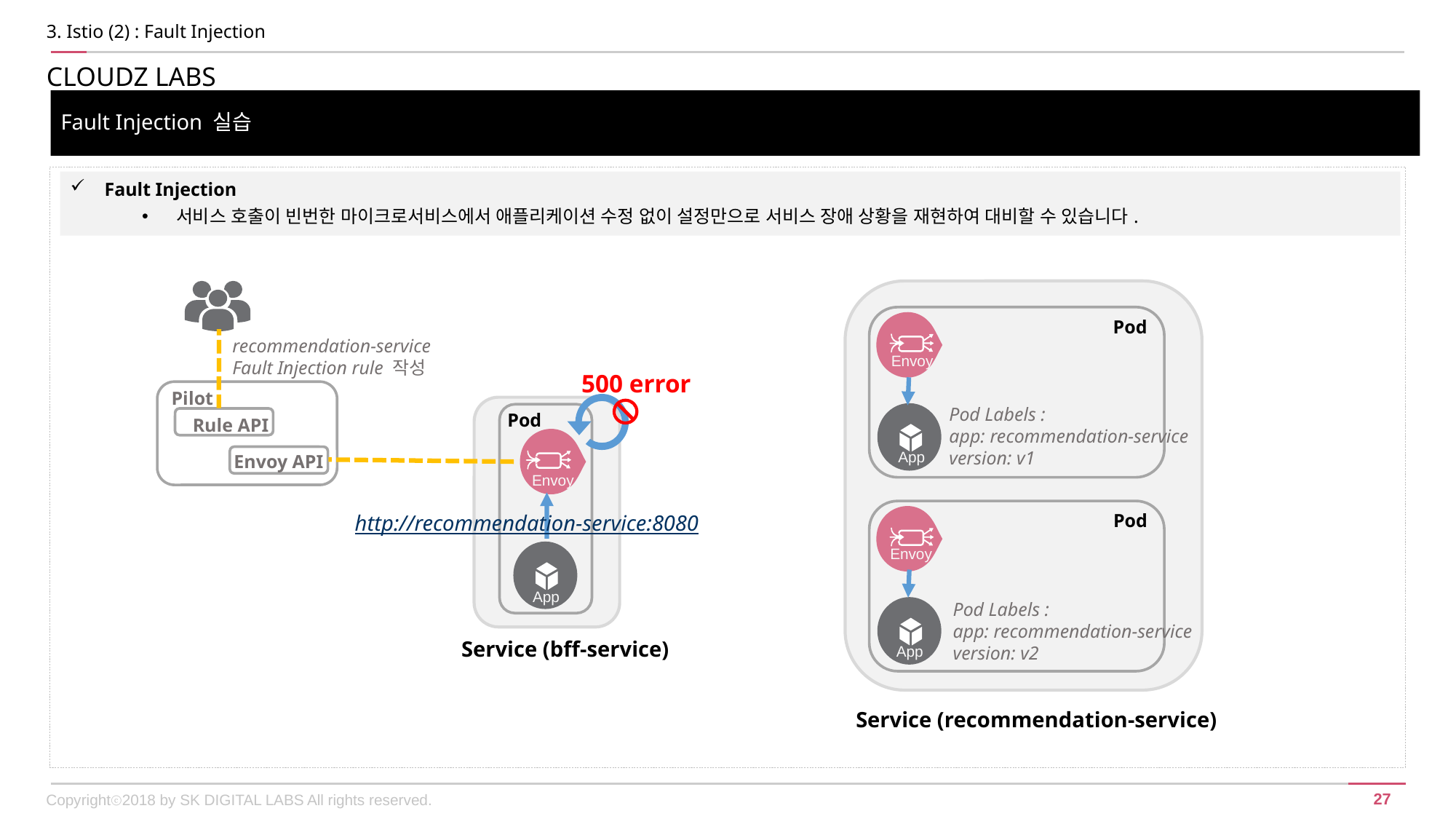

3. Istio (2) : Fault Injection

CLOUDZ LABS
Fault Injection 실습
Fault Injection
서비스 호출이 빈번한 마이크로서비스에서 애플리케이션 수정 없이 설정만으로 서비스 장애 상황을 재현하여 대비할 수 있습니다.

Pod
recommendation-service
Fault Injection rule 작성

Envoy
500 error

Pilot

Pod Labels :
app: recommendation-service
version: v1

Pod
Rule API

App
Envoy API

Envoy

Pod
http://recommendation-service:8080

Envoy

App
Pod Labels :
app: recommendation-service
version: v2

Service (bff-service)
App
Service (recommendation-service)
Copyrightⓒ2018 by SK DIGITAL LABS All rights reserved.